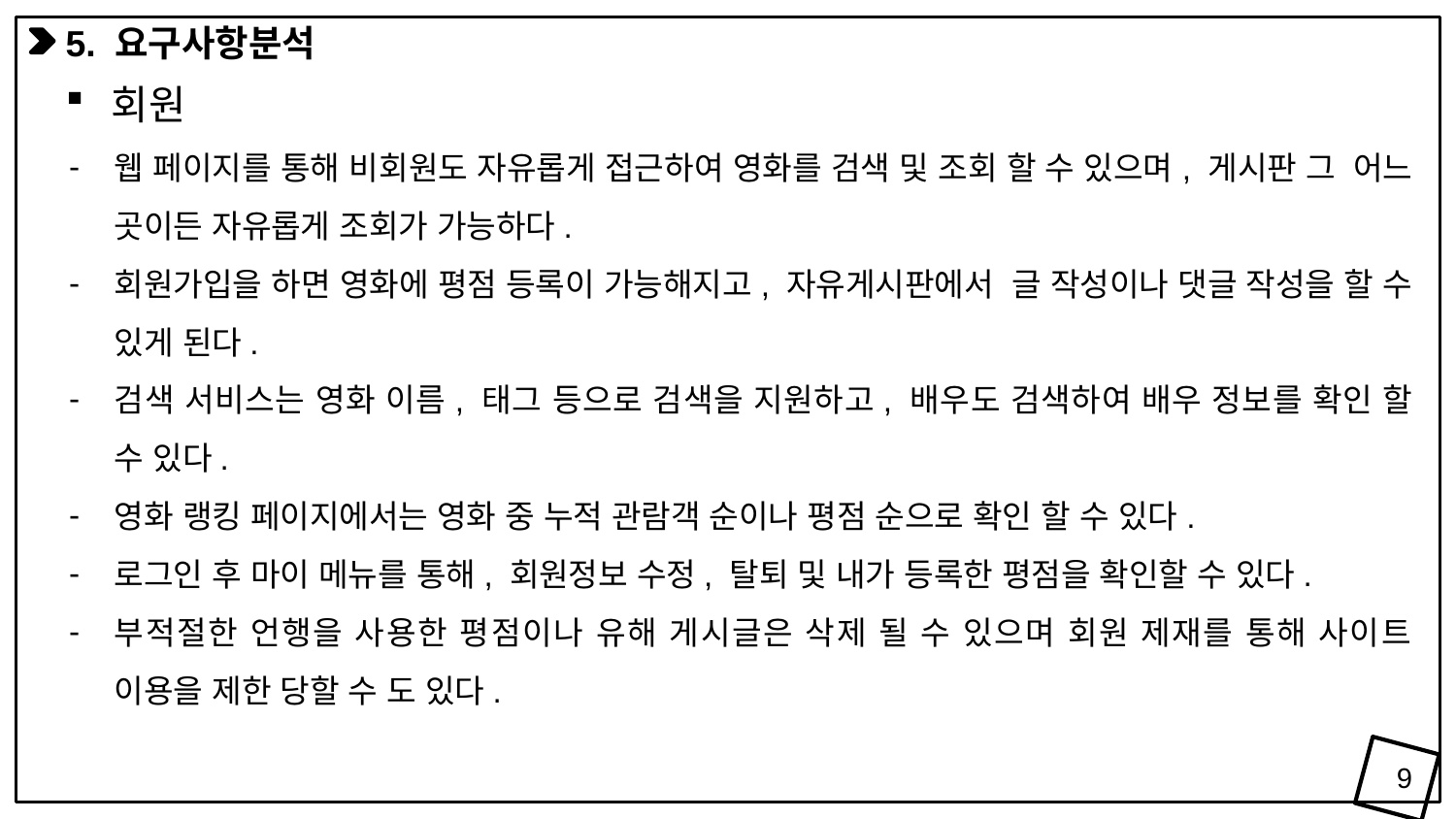

5. 요구사항분석

회원
웹 페이지를 통해 비회원도 자유롭게 접근하여 영화를 검색 및 조회 할 수 있으며, 게시판 그  어느 곳이든 자유롭게 조회가 가능하다.
회원가입을 하면 영화에 평점 등록이 가능해지고, 자유게시판에서  글 작성이나 댓글 작성을 할 수 있게 된다.
검색 서비스는 영화 이름, 태그 등으로 검색을 지원하고, 배우도 검색하여 배우 정보를 확인 할 수 있다.
영화 랭킹 페이지에서는 영화 중 누적 관람객 순이나 평점 순으로 확인 할 수 있다.
로그인 후 마이 메뉴를 통해, 회원정보 수정, 탈퇴 및 내가 등록한 평점을 확인할 수 있다.
부적절한 언행을 사용한 평점이나 유해 게시글은 삭제 될 수 있으며 회원 제재를 통해 사이트 이용을 제한 당할 수 도 있다.

9